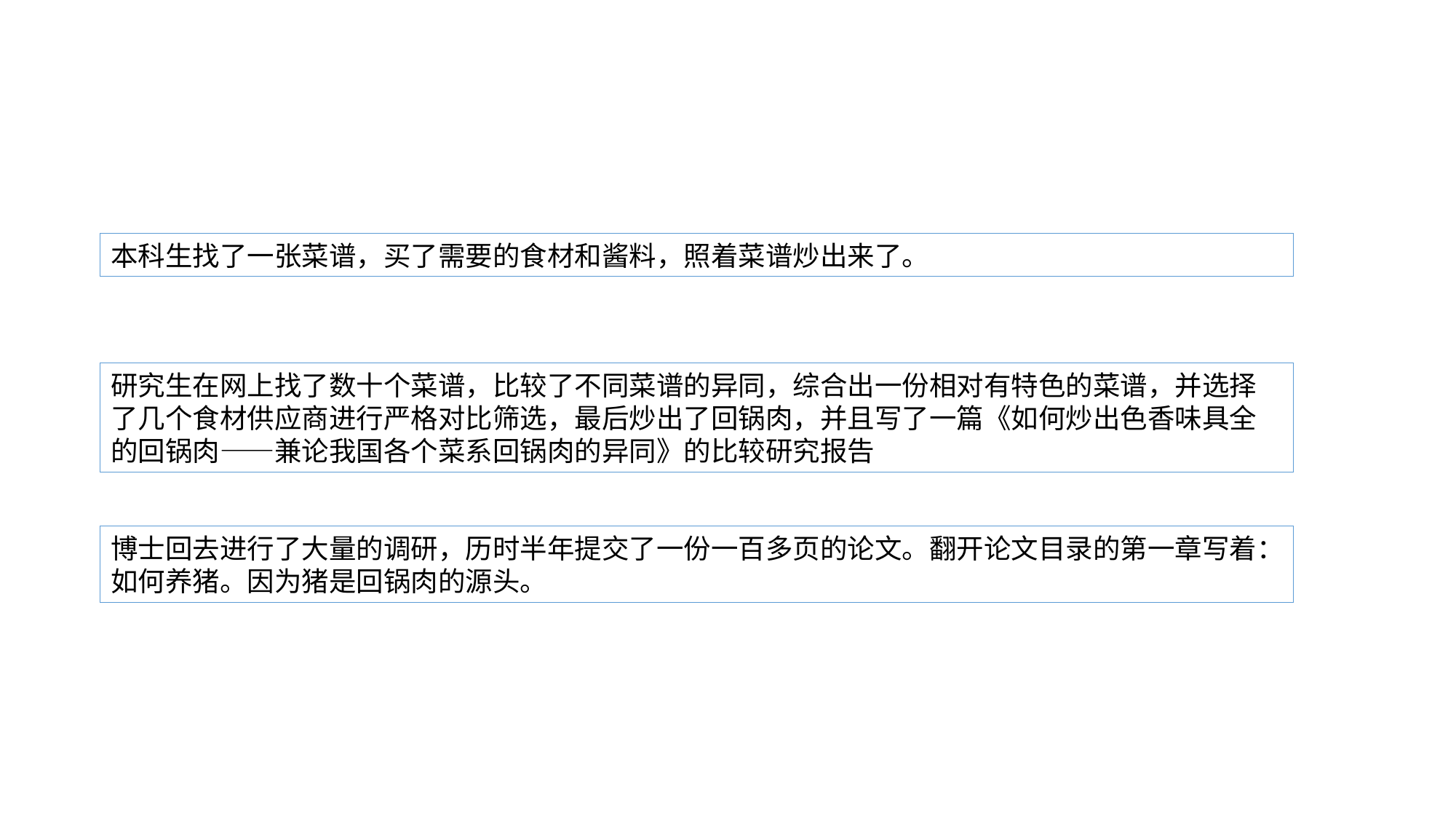

#
本科生找了一张菜谱，买了需要的食材和酱料，照着菜谱炒出来了。
研究生在网上找了数十个菜谱，比较了不同菜谱的异同，综合出一份相对有特色的菜谱，并选择了几个食材供应商进行严格对比筛选，最后炒出了回锅肉，并且写了一篇《如何炒出色香味具全的回锅肉——兼论我国各个菜系回锅肉的异同》的比较研究报告
博士回去进行了大量的调研，历时半年提交了一份一百多页的论文。翻开论文目录的第一章写着：如何养猪。因为猪是回锅肉的源头。